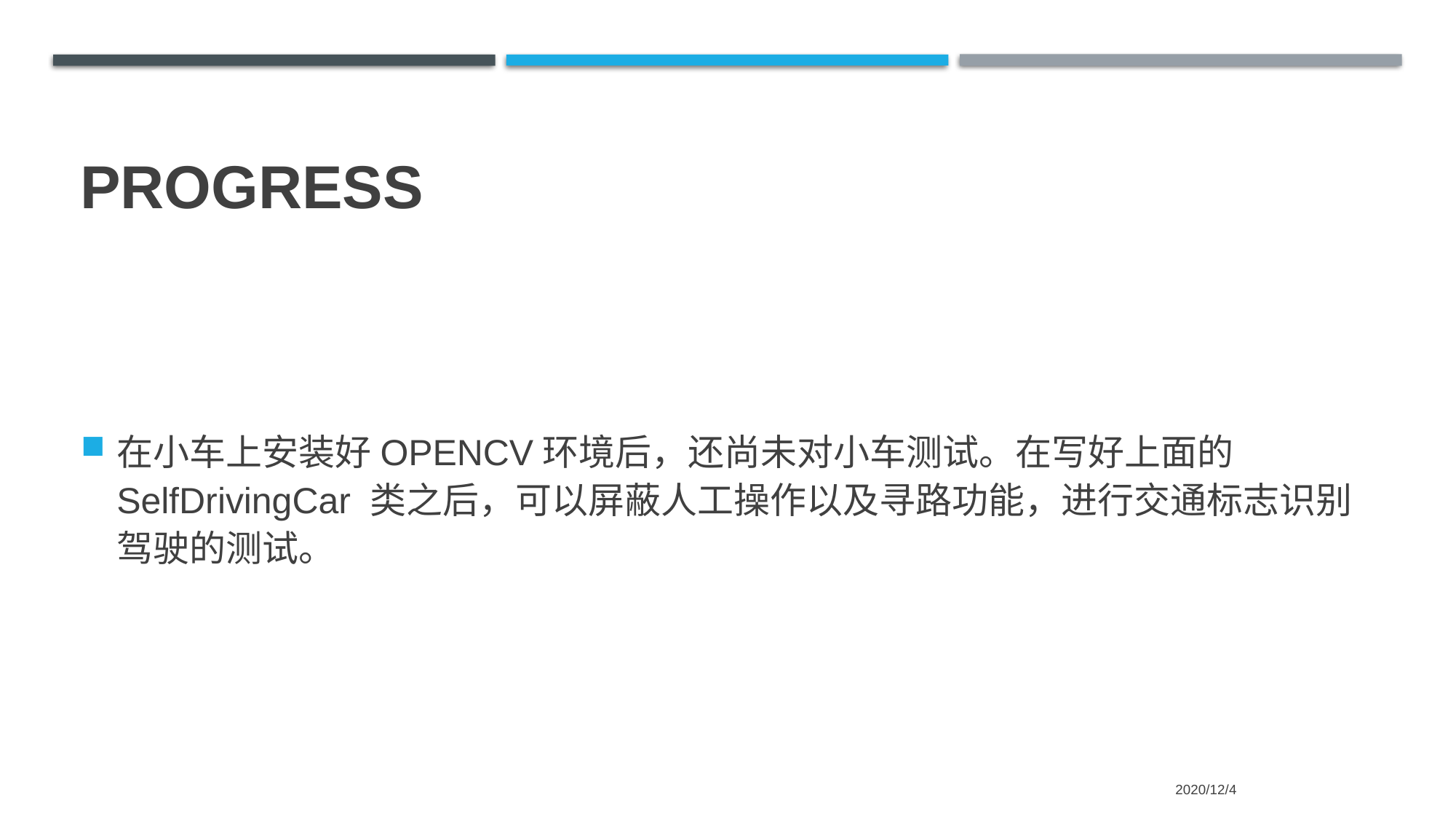

# Progress
在小车上安装好OPENCV环境后，还尚未对小车测试。在写好上面的 SelfDrivingCar 类之后，可以屏蔽人工操作以及寻路功能，进行交通标志识别驾驶的测试。
2020/12/4